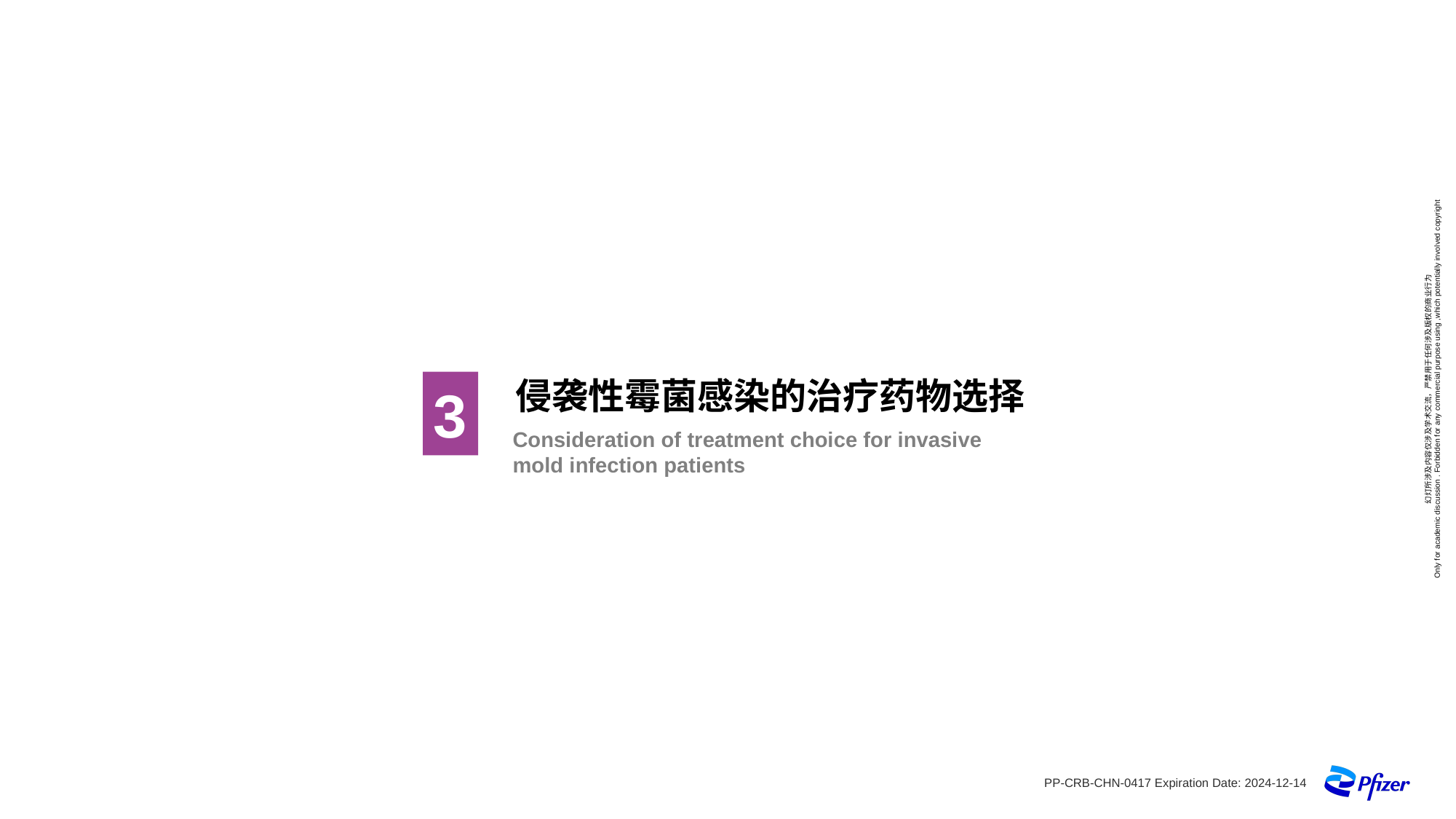

侵袭性霉菌感染的治疗药物选择
3
Consideration of treatment choice for invasive mold infection patients